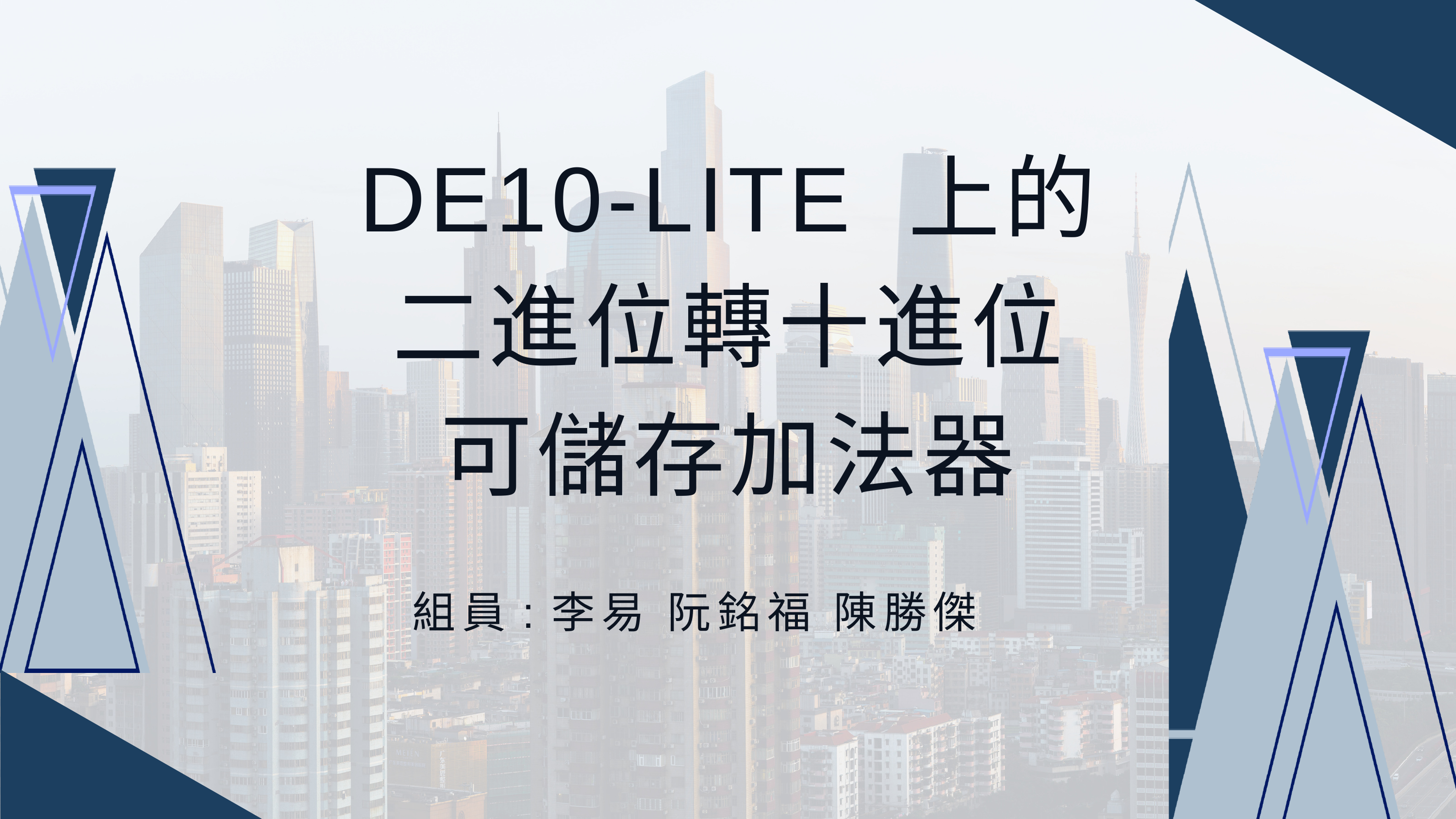

DE10-LITE 上的
二進位轉十進位
可儲存加法器

組員:李易 阮銘福 陳勝傑